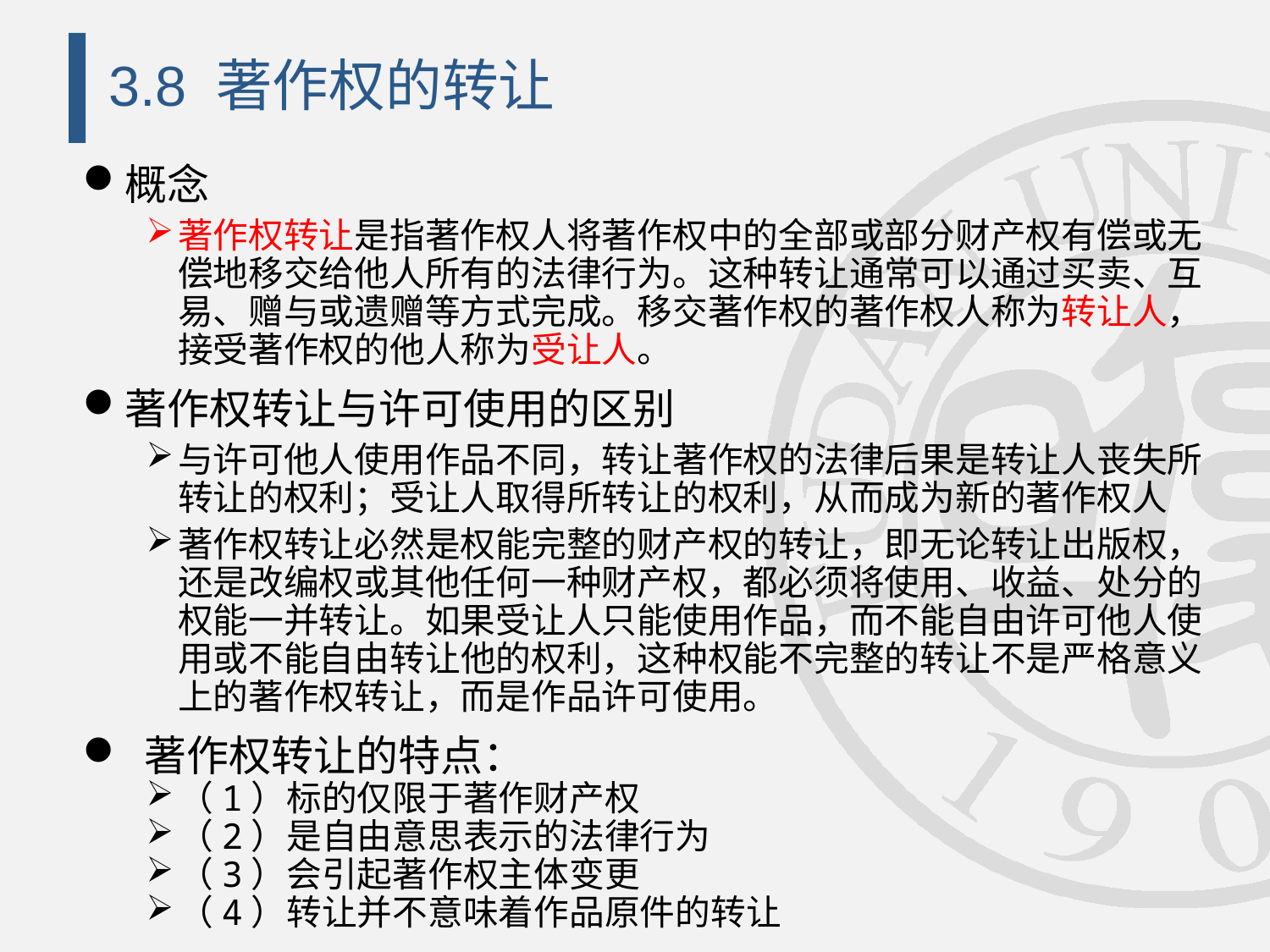

# 3.8 著作权的转让
概念
著作权转让是指著作权人将著作权中的全部或部分财产权有偿或无偿地移交给他人所有的法律行为。这种转让通常可以通过买卖、互易、赠与或遗赠等方式完成。移交著作权的著作权人称为转让人，接受著作权的他人称为受让人。
著作权转让与许可使用的区别
与许可他人使用作品不同，转让著作权的法律后果是转让人丧失所转让的权利；受让人取得所转让的权利，从而成为新的著作权人
著作权转让必然是权能完整的财产权的转让，即无论转让出版权，还是改编权或其他任何一种财产权，都必须将使用、收益、处分的权能一并转让。如果受让人只能使用作品，而不能自由许可他人使用或不能自由转让他的权利，这种权能不完整的转让不是严格意义上的著作权转让，而是作品许可使用。
 著作权转让的特点：
（1）标的仅限于著作财产权
（2）是自由意思表示的法律行为
（3）会引起著作权主体变更
（4）转让并不意味着作品原件的转让